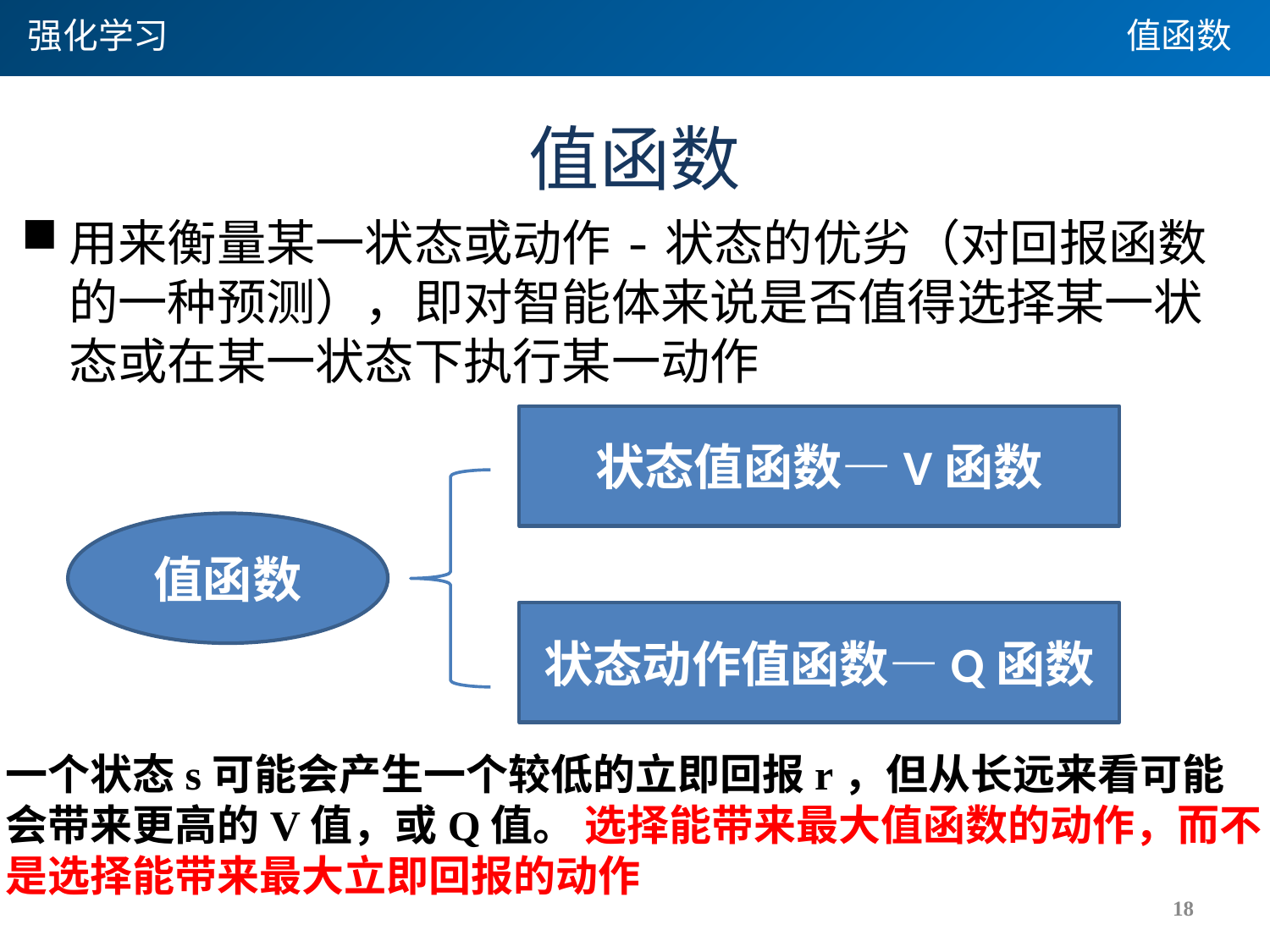

强化学习
值函数
# 值函数
用来衡量某一状态或动作-状态的优劣（对回报函数的一种预测），即对智能体来说是否值得选择某一状态或在某一状态下执行某一动作

状态值函数—V函数

值函数
状态动作值函数—Q函数
一个状态s可能会产生一个较低的立即回报r，但从长远来看可能
会带来更高的V值，或Q值。 选择能带来最大值函数的动作，而不
是选择能带来最大立即回报的动作
18